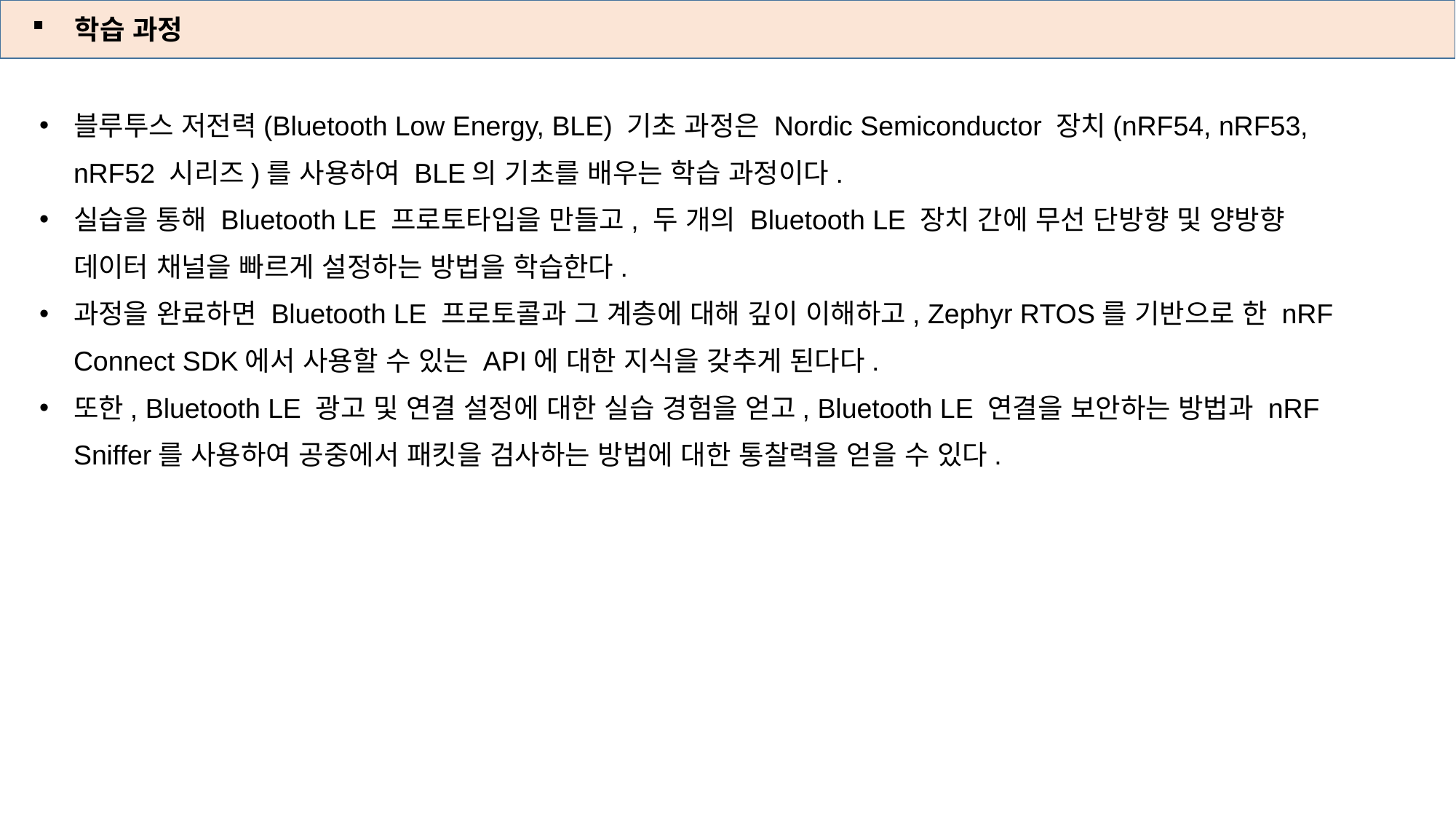

학습 과정
블루투스 저전력(Bluetooth Low Energy, BLE) 기초 과정은 Nordic Semiconductor 장치(nRF54, nRF53, nRF52 시리즈)를 사용하여 BLE의 기초를 배우는 학습 과정이다.
실습을 통해 Bluetooth LE 프로토타입을 만들고, 두 개의 Bluetooth LE 장치 간에 무선 단방향 및 양방향 데이터 채널을 빠르게 설정하는 방법을 학습한다.
과정을 완료하면 Bluetooth LE 프로토콜과 그 계층에 대해 깊이 이해하고, Zephyr RTOS를 기반으로 한 nRF Connect SDK에서 사용할 수 있는 API에 대한 지식을 갖추게 된다다.
또한, Bluetooth LE 광고 및 연결 설정에 대한 실습 경험을 얻고, Bluetooth LE 연결을 보안하는 방법과 nRF Sniffer를 사용하여 공중에서 패킷을 검사하는 방법에 대한 통찰력을 얻을 수 있다.